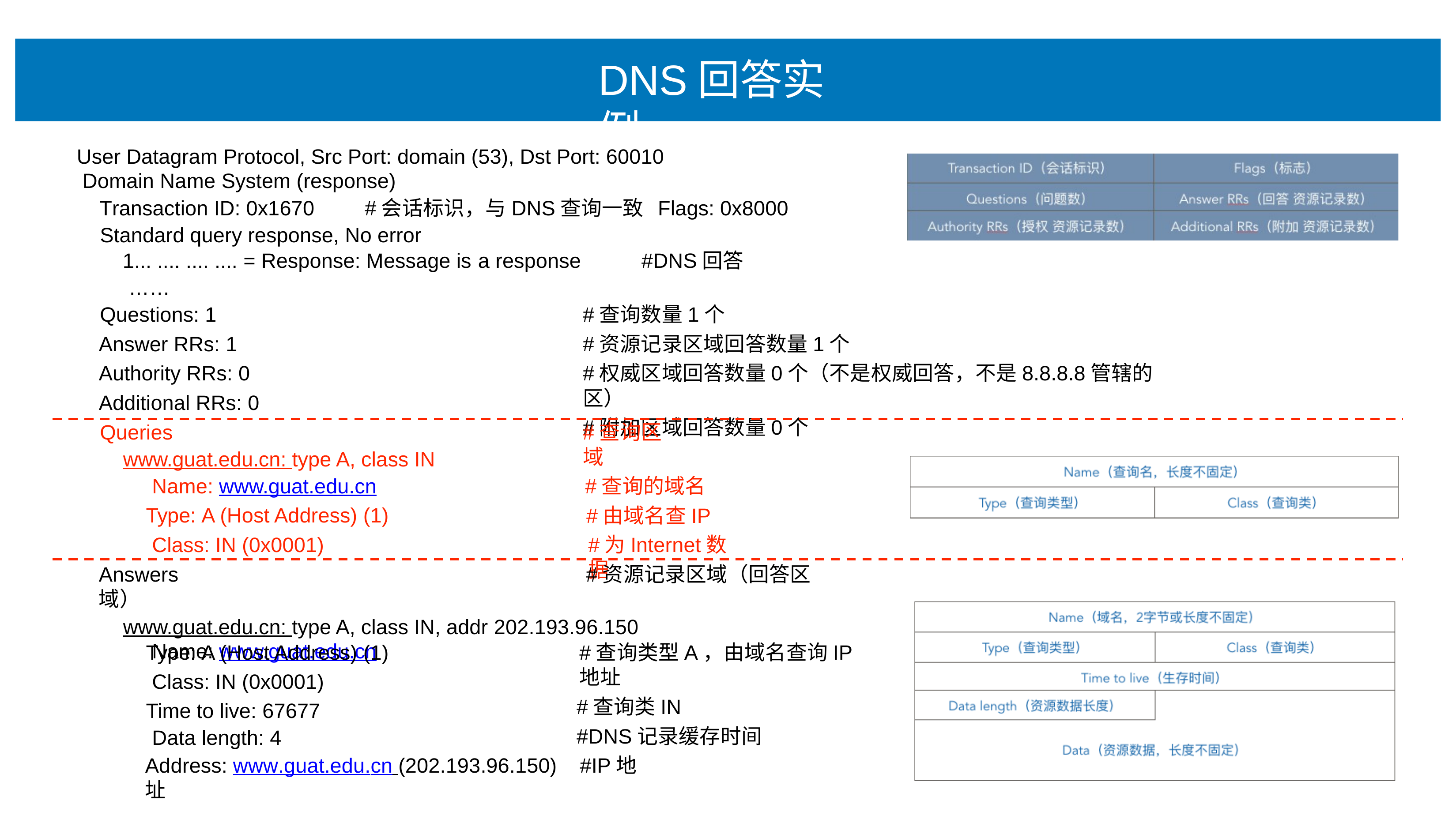

# DNS回答实例
User Datagram Protocol, Src Port: domain (53), Dst Port: 60010  Domain Name System (response)
Transaction ID: 0x1670	#会话标识，与DNS查询⼀致  Flags: 0x8000 Standard query response, No error
1... .... .... .... = Response: Message is a response	#DNS回答
……

Questions: 1
Answer RRs: 1
Authority RRs: 0
Additional RRs: 0
#查询数量1个
#资源记录区域回答数量1个
#权威区域回答数量0个（不是权威回答，不是8.8.8.8管辖的区）
#附加区域回答数量0个
Queries
www.guat.edu.cn: type A, class IN  Name: www.guat.edu.cn
Type: A (Host Address) (1)  Class: IN (0x0001)
#查询区域

#查询的域名
#由域名查IP
#为Internet数据
Answers	#资源记录区域（回答区域）
www.guat.edu.cn: type A, class IN, addr 202.193.96.150  Name: www.guat.edu.cn

Type: A (Host Address) (1)  Class: IN (0x0001)
Time to live: 67677  Data length: 4
#查询类型A，由域名查询IP地址
#查询类IN
#DNS记录缓存时间
Address: www.guat.edu.cn (202.193.96.150)	#IP地址